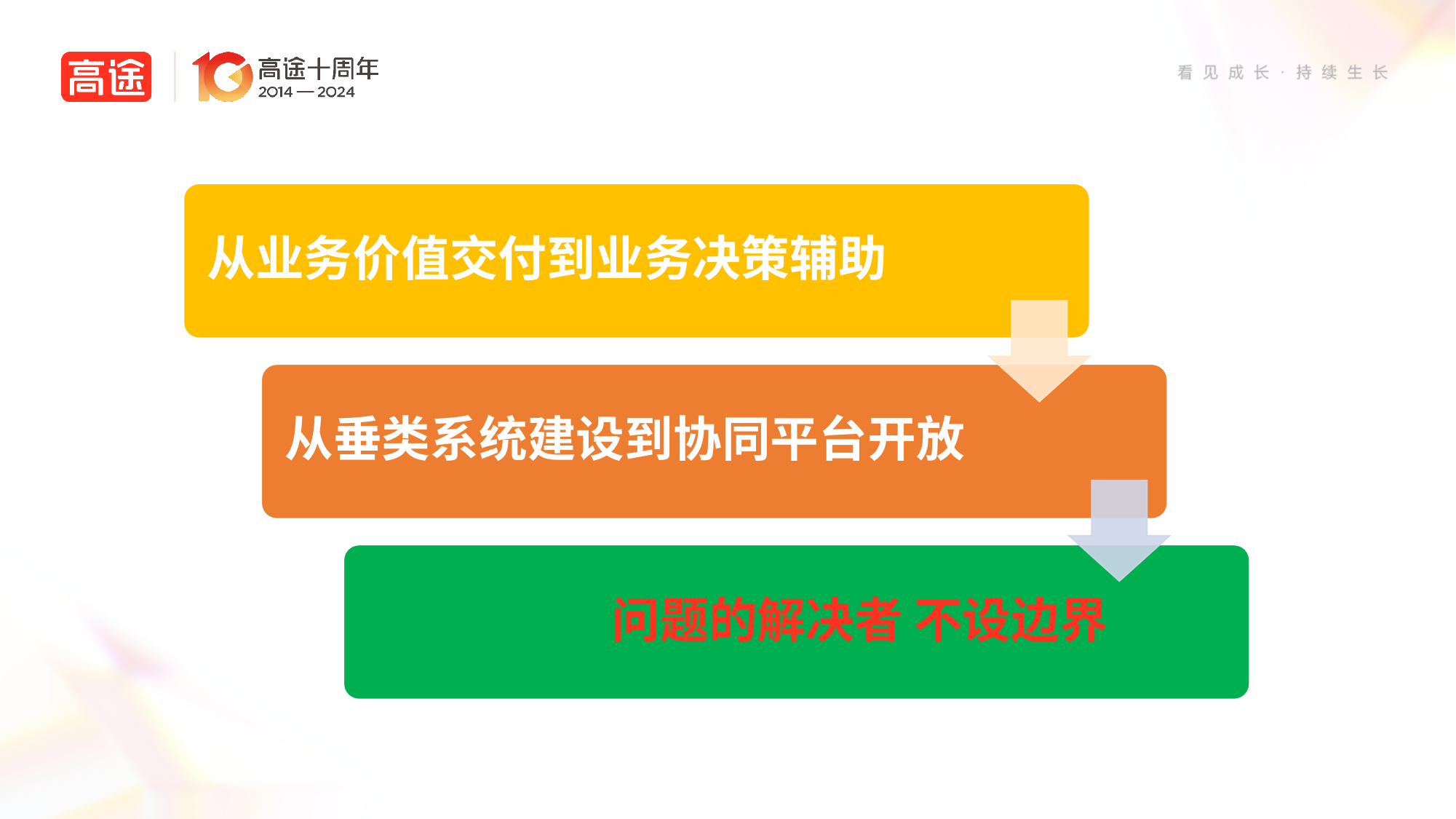

从业务价值交付到业务决策辅助
从垂类系统建设到协同平台开放
          问题的解决者 不设边界